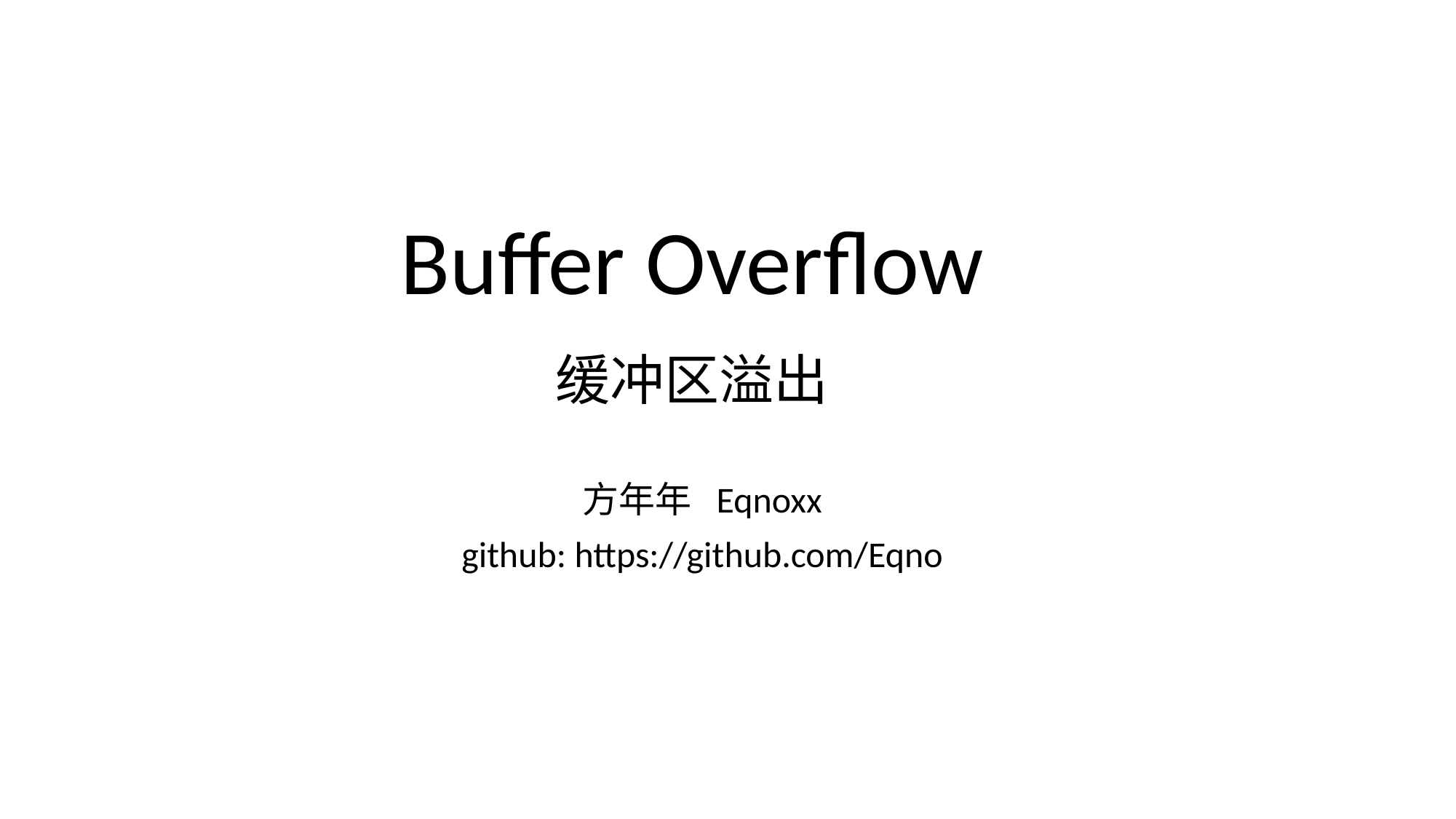

# Buffer Overflow 缓冲区溢出
方年年  Eqnoxx
github: https://github.com/Eqno